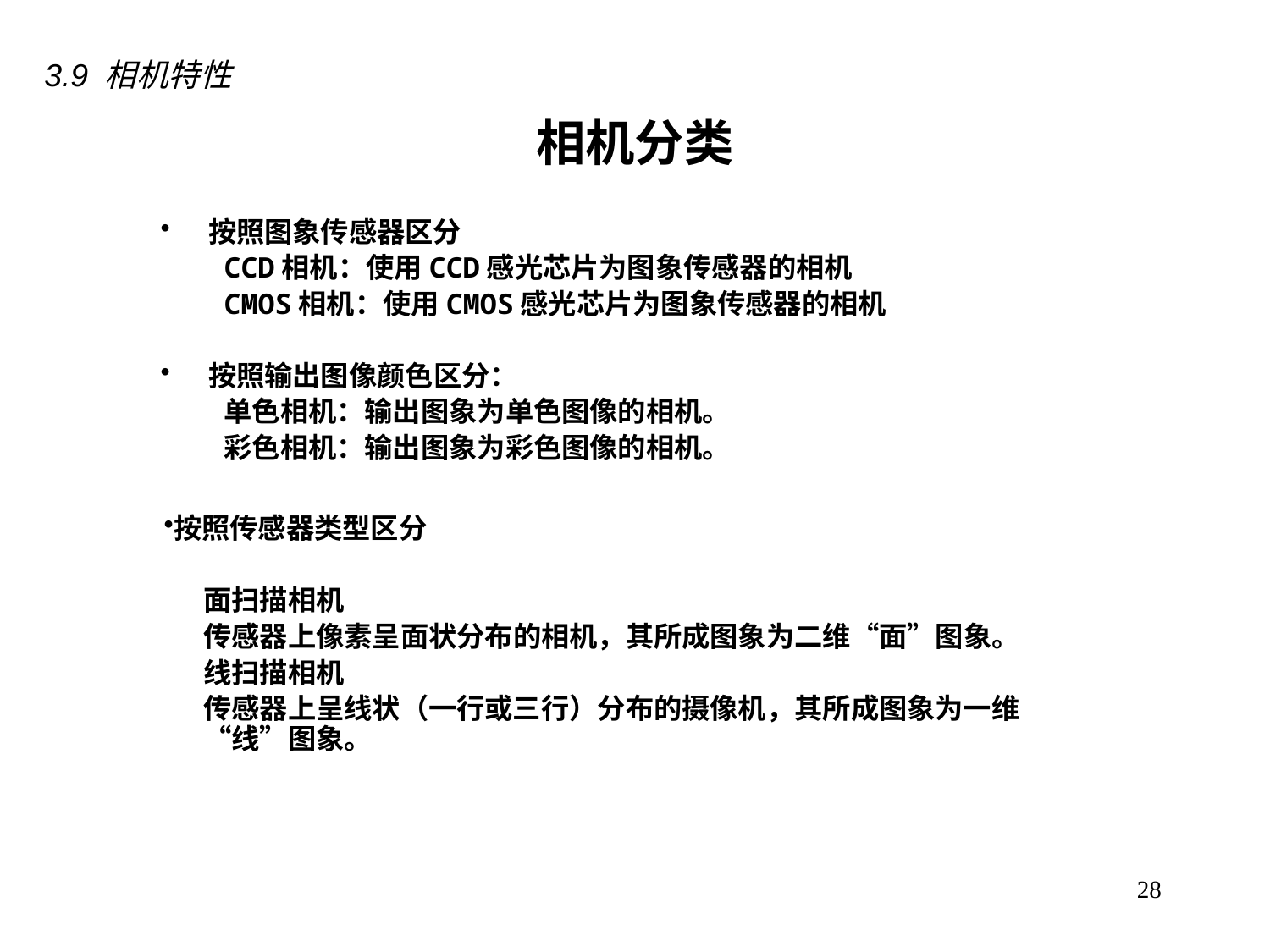

3.9 相机特性
相机分类
按照图象传感器区分
CCD相机：使用CCD感光芯片为图象传感器的相机
CMOS相机：使用CMOS感光芯片为图象传感器的相机

按照输出图像颜色区分：
单色相机：输出图象为单色图像的相机。
彩色相机：输出图象为彩色图像的相机。

按照传感器类型区分

面扫描相机
传感器上像素呈面状分布的相机，其所成图象为二维“面”图象。
线扫描相机
传感器上呈线状（一行或三行）分布的摄像机，其所成图象为一维“线”图象。

28